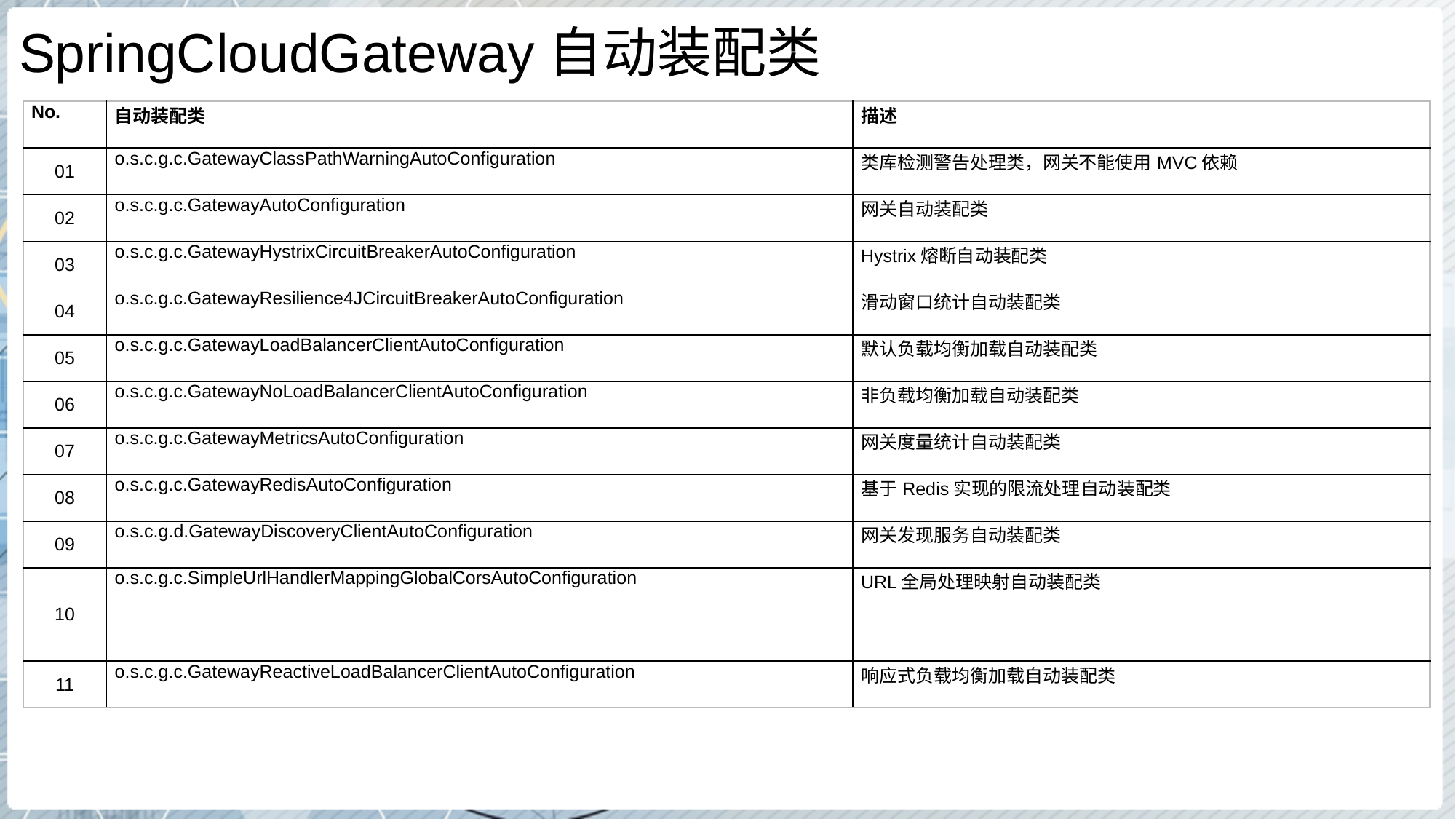

# SpringCloudGateway自动装配类
| No. | 自动装配类 | 描述 |
| --- | --- | --- |
| 01 | o.s.c.g.c.GatewayClassPathWarningAutoConfiguration | 类库检测警告处理类，网关不能使用MVC依赖 |
| 02 | o.s.c.g.c.GatewayAutoConfiguration | 网关自动装配类 |
| 03 | o.s.c.g.c.GatewayHystrixCircuitBreakerAutoConfiguration | Hystrix熔断自动装配类 |
| 04 | o.s.c.g.c.GatewayResilience4JCircuitBreakerAutoConfiguration | 滑动窗口统计自动装配类 |
| 05 | o.s.c.g.c.GatewayLoadBalancerClientAutoConfiguration | 默认负载均衡加载自动装配类 |
| 06 | o.s.c.g.c.GatewayNoLoadBalancerClientAutoConfiguration | 非负载均衡加载自动装配类 |
| 07 | o.s.c.g.c.GatewayMetricsAutoConfiguration | 网关度量统计自动装配类 |
| 08 | o.s.c.g.c.GatewayRedisAutoConfiguration | 基于Redis实现的限流处理自动装配类 |
| 09 | o.s.c.g.d.GatewayDiscoveryClientAutoConfiguration | 网关发现服务自动装配类 |
| 10 | o.s.c.g.c.SimpleUrlHandlerMappingGlobalCorsAutoConfiguration | URL全局处理映射自动装配类 |
| 11 | o.s.c.g.c.GatewayReactiveLoadBalancerClientAutoConfiguration | 响应式负载均衡加载自动装配类 |